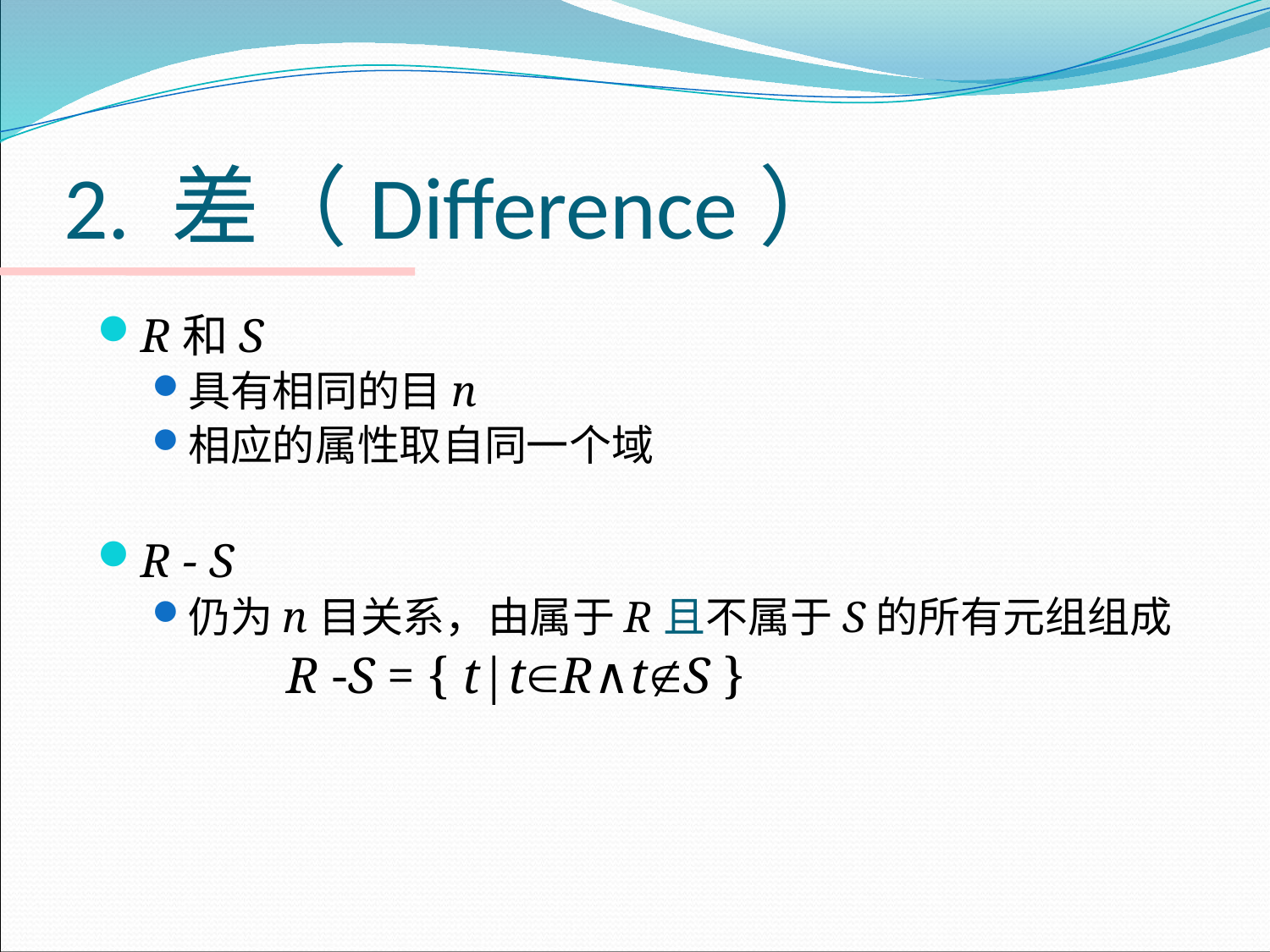

# 2. 差（Difference）
R和S
具有相同的目n
相应的属性取自同一个域

R - S
仍为n目关系，由属于R且不属于S的所有元组组成
                R -S = { t|t∈R∧t∉S }

164